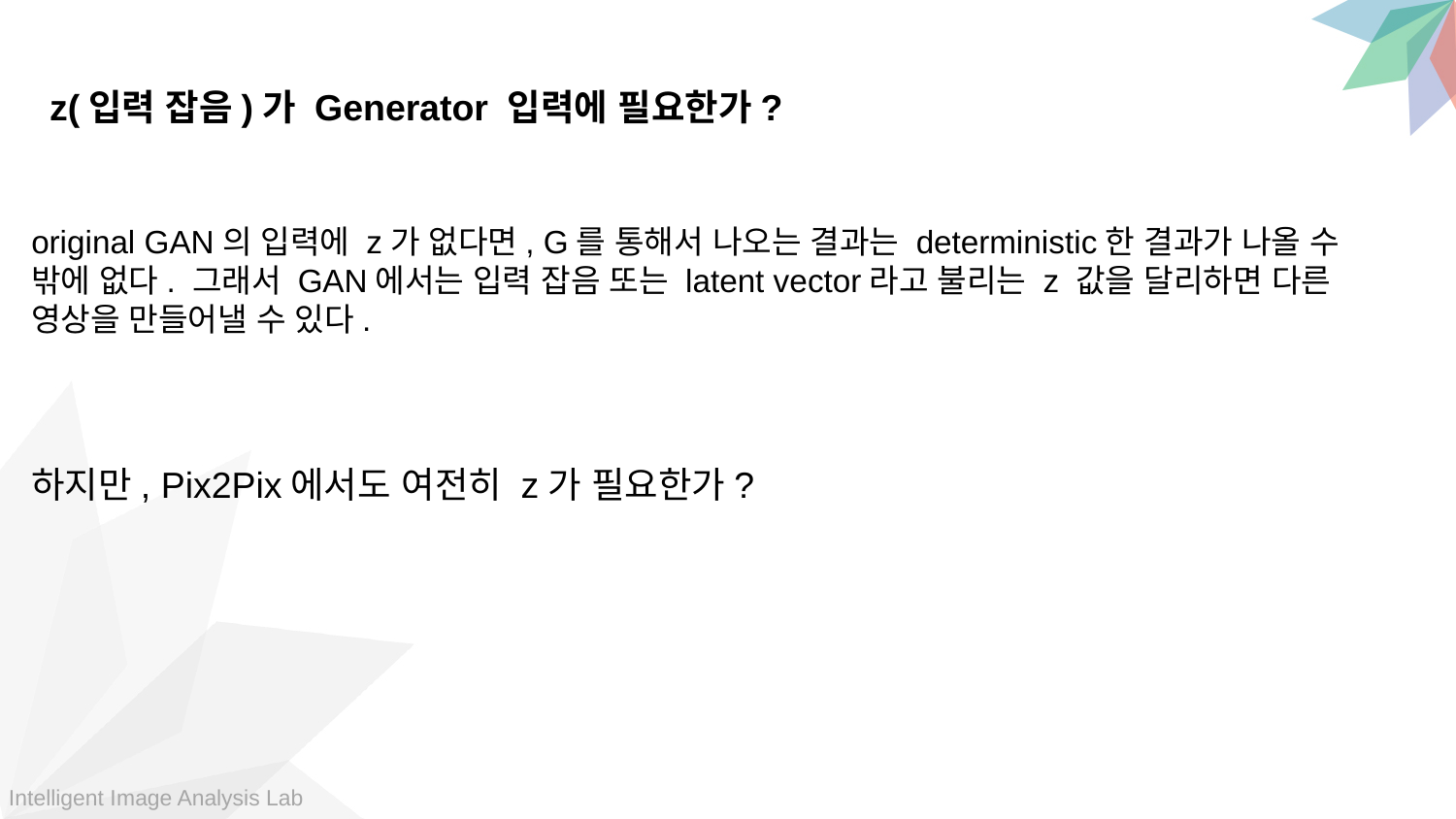

z(입력 잡음)가 Generator 입력에 필요한가?
original GAN의 입력에 z가 없다면, G를 통해서 나오는 결과는 deterministic한 결과가 나올 수 밖에 없다. 그래서 GAN에서는 입력 잡음 또는 latent vector라고 불리는 z 값을 달리하면 다른 영상을 만들어낼 수 있다.
하지만, Pix2Pix에서도 여전히 z가 필요한가?